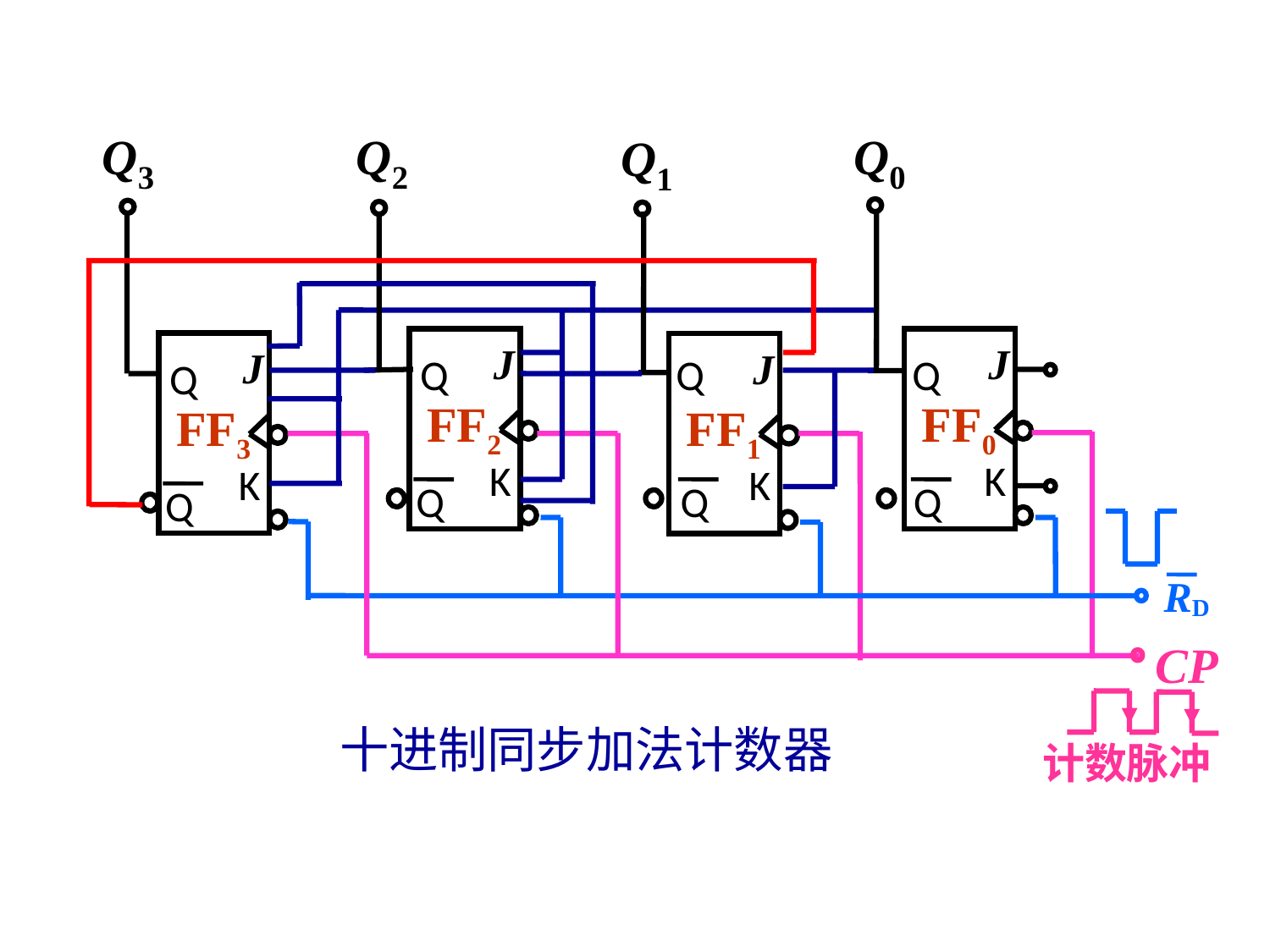

Q3
Q2
Q0
Q1

J
J

J
J
Q
Q
Q
Q

FF2
FF0
FF3
FF1

K
K
K
K
Q

Q

Q

Q

RD

  CP

计数脉冲
十进制同步加法计数器